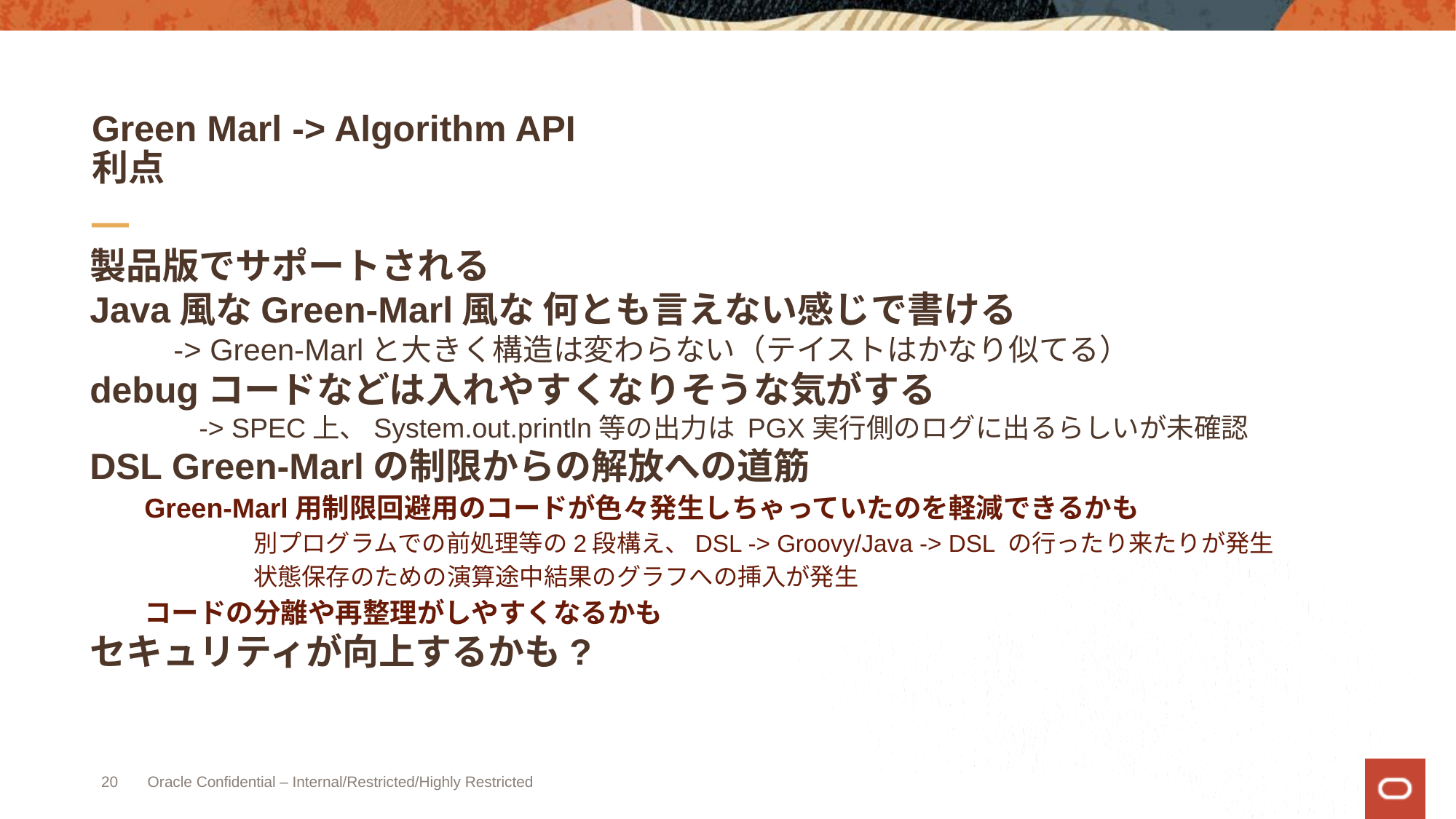

# Green Marl -> Algorithm API 利点
製品版でサポートされる
Java風なGreen-Marl風な 何とも言えない感じで書ける
          -> Green-Marlと大きく構造は変わらない（テイストはかなり似てる）
debugコードなどは入れやすくなりそうな気がする
	-> SPEC上、System.out.println等の出力は PGX実行側のログに出るらしいが未確認
DSL Green-Marlの制限からの解放への道筋
Green-Marl用制限回避用のコードが色々発生しちゃっていたのを軽減できるかも
	別プログラムでの前処理等の2段構え、DSL -> Groovy/Java -> DSL の行ったり来たりが発生
	状態保存のための演算途中結果のグラフへの挿入が発生
コードの分離や再整理がしやすくなるかも
セキュリティが向上するかも?
20
Oracle Confidential – Internal/Restricted/Highly Restricted